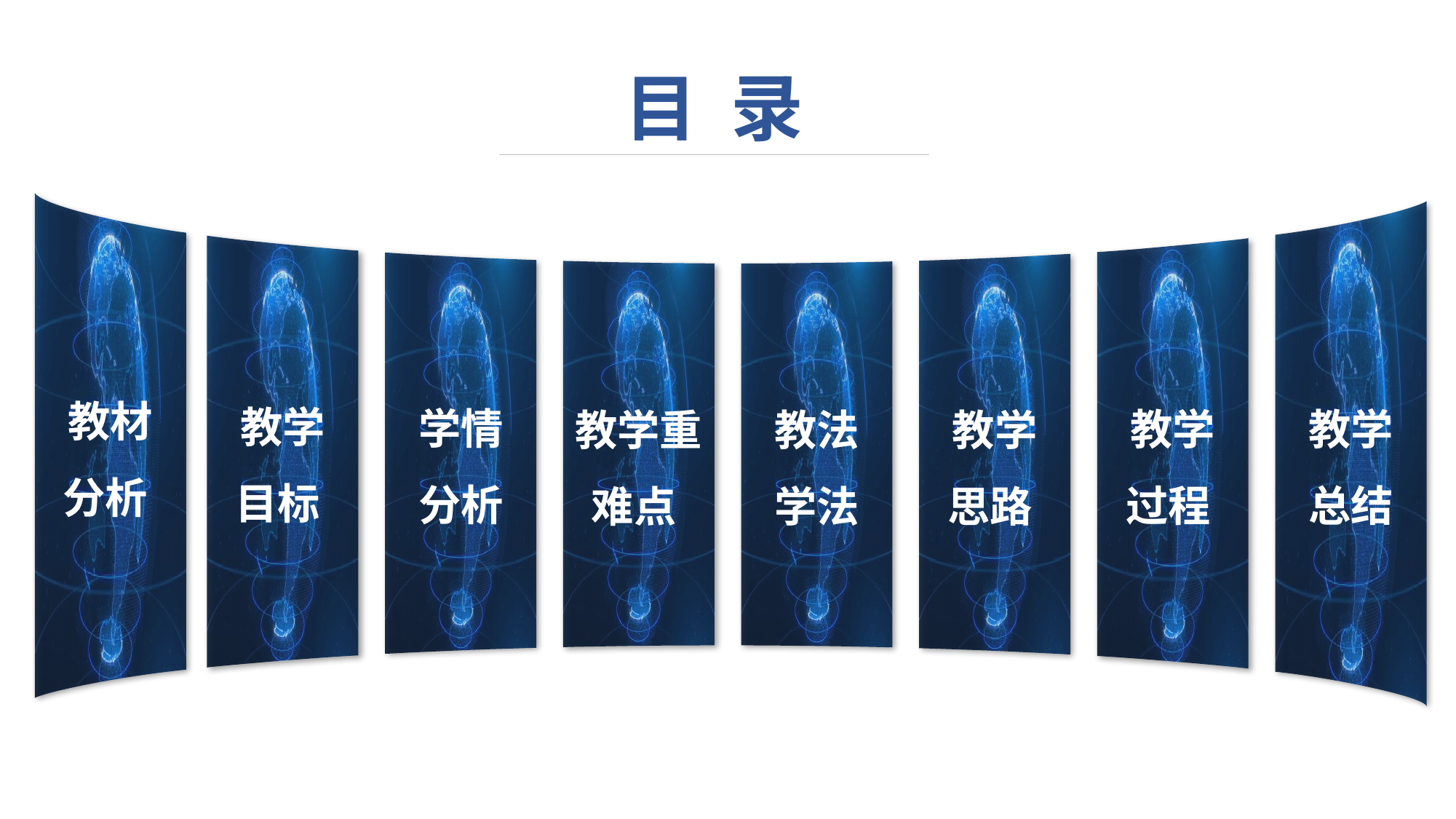

目  录
教材
分析
教学
总结
教学
目标
教学
过程
学情
分析
教学
思路
教学重
难点
教法
学法